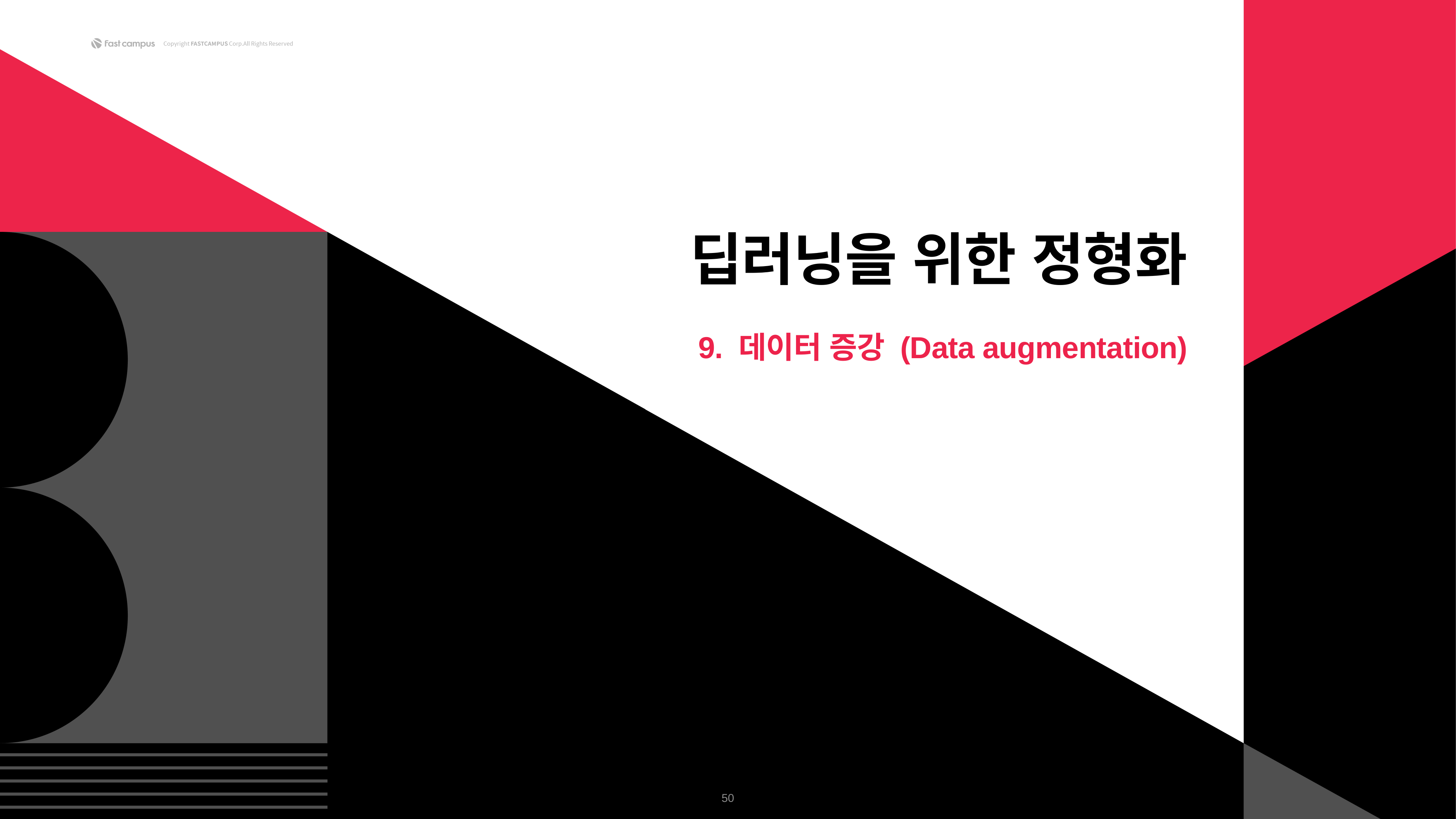

딥러닝을 위한 정형화

9. 데이터 증강 (Data augmentation)
50